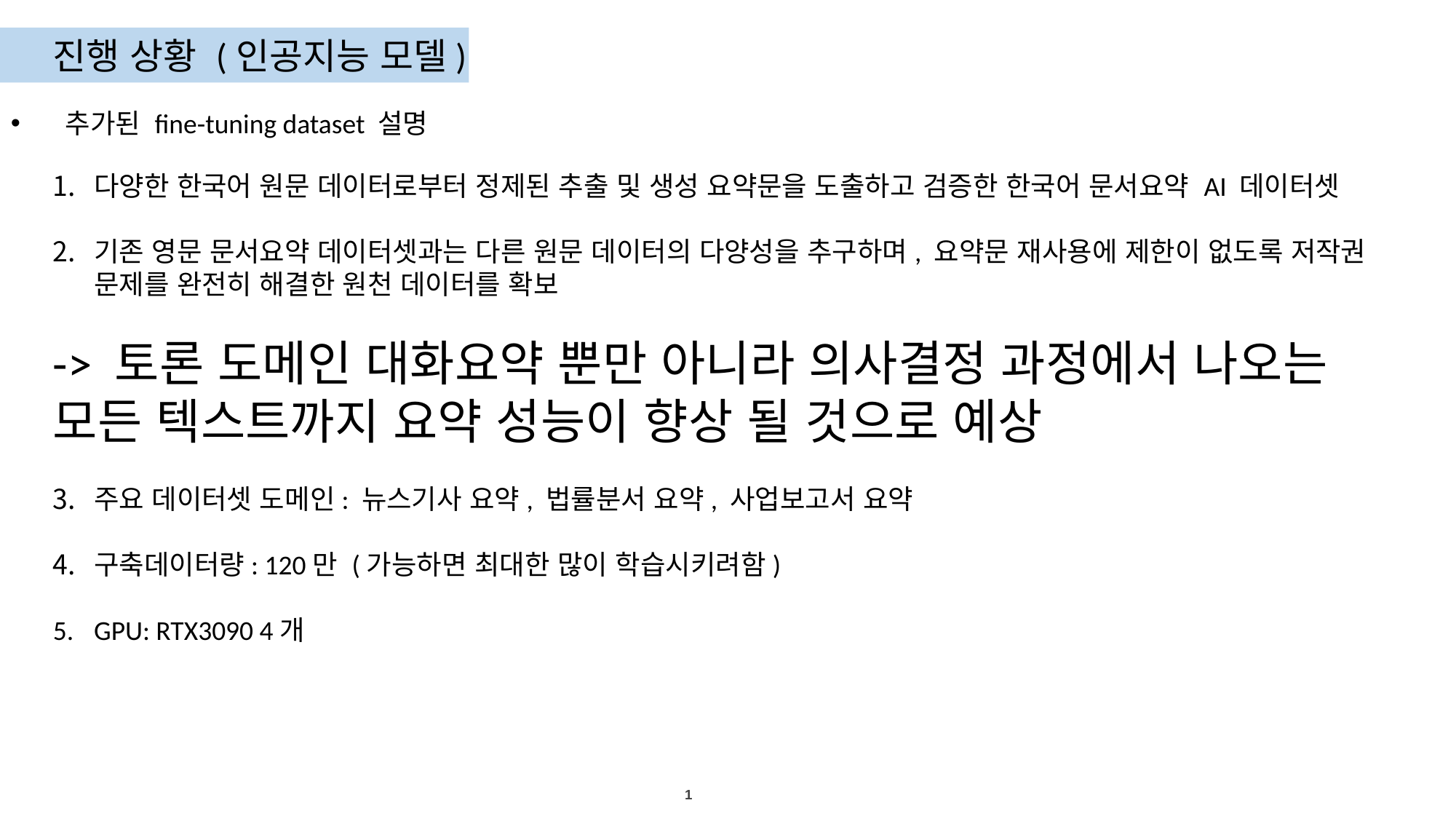

진행 상황 (인공지능 모델)
추가된 fine-tuning dataset 설명
다양한 한국어 원문 데이터로부터 정제된 추출 및 생성 요약문을 도출하고 검증한 한국어 문서요약 AI 데이터셋

기존 영문 문서요약 데이터셋과는 다른 원문 데이터의 다양성을 추구하며, 요약문 재사용에 제한이 없도록 저작권 문제를 완전히 해결한 원천 데이터를 확보

-> 토론 도메인 대화요약 뿐만 아니라 의사결정 과정에서 나오는 모든 텍스트까지 요약 성능이 향상 될 것으로 예상

주요 데이터셋 도메인: 뉴스기사 요약, 법률분서 요약, 사업보고서 요약

구축데이터량: 120만 (가능하면 최대한 많이 학습시키려함)

GPU: RTX3090 4개
1